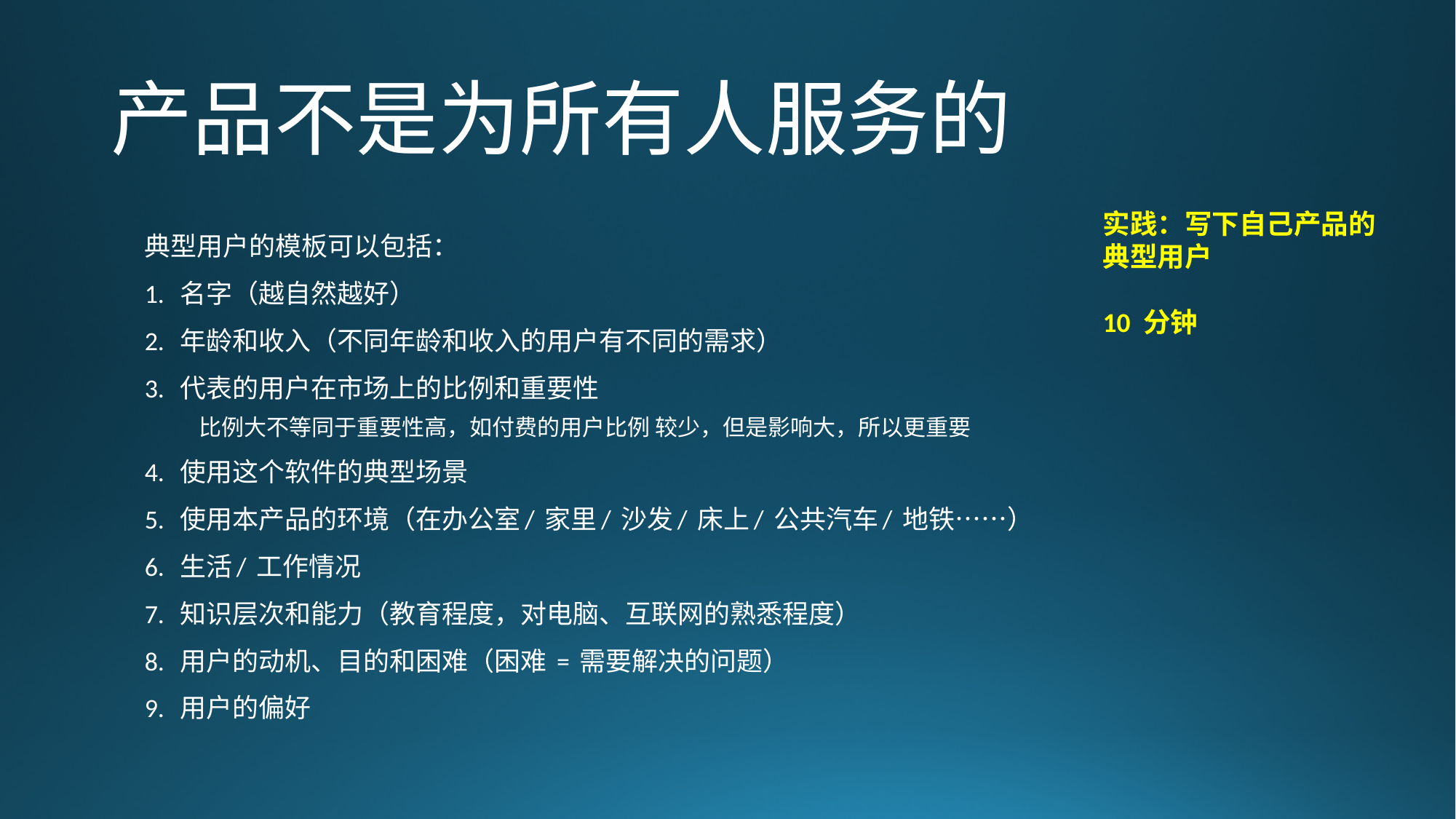

# 产品不是为所有人服务的
实践：写下自己产品的典型用户

10 分钟
典型用户的模板可以包括：
1.  名字（越自然越好）
2.  年龄和收入（不同年龄和收入的用户有不同的需求）
3.  代表的用户在市场上的比例和重要性
比例大不等同于重要性高，如付费的用户比例 较少，但是影响大，所以更重要
4.  使用这个软件的典型场景
5.  使用本产品的环境（在办公室/ 家里/ 沙发/ 床上/ 公共汽车/ 地铁……）
6.  生活/ 工作情况
7.  知识层次和能力（教育程度，对电脑、互联网的熟悉程度）
8.  用户的动机、目的和困难（困难 = 需要解决的问题）
9.  用户的偏好